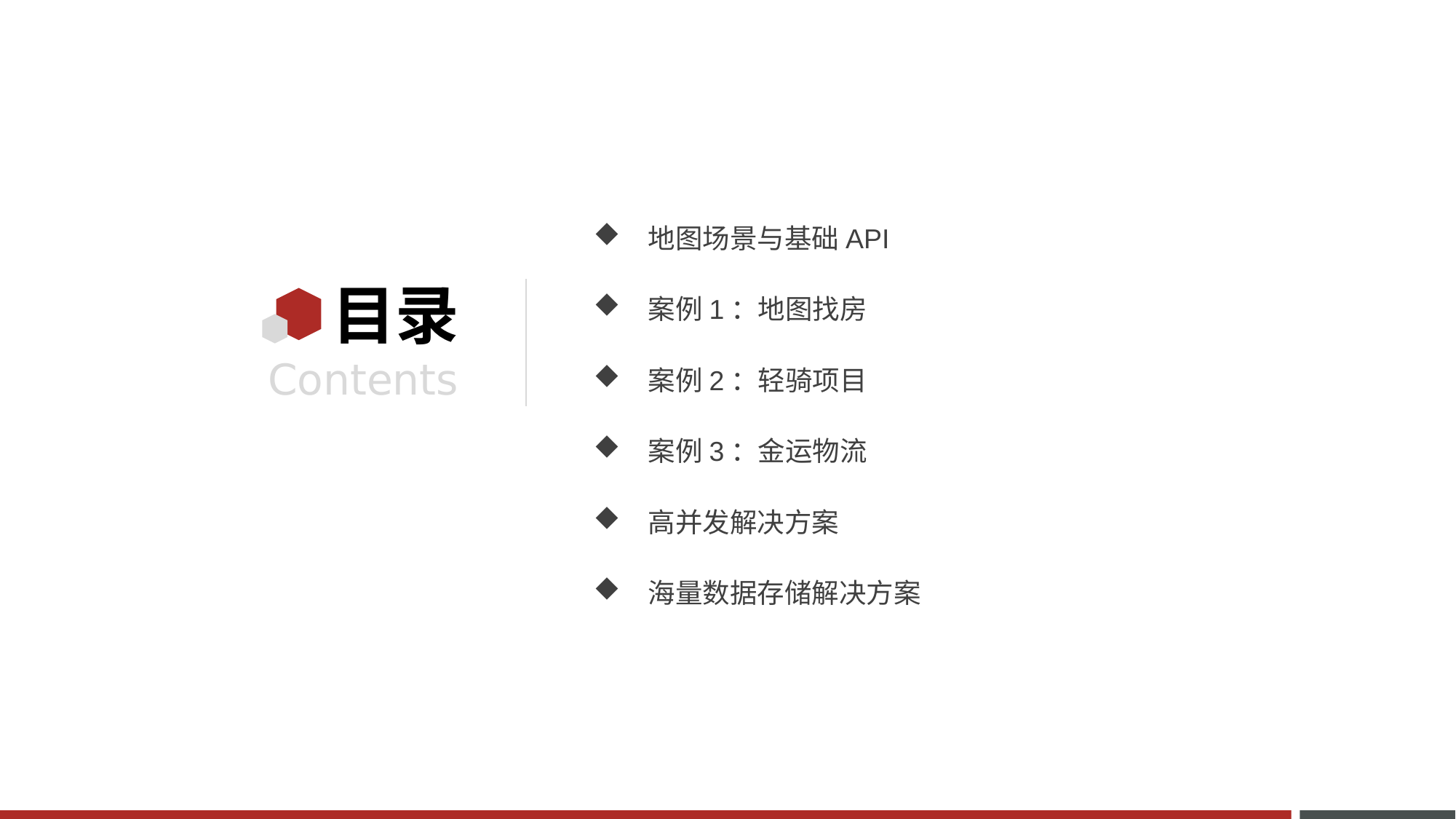

地图场景与基础API
案例1：地图找房
案例2：轻骑项目
案例3：金运物流
高并发解决方案
海量数据存储解决方案